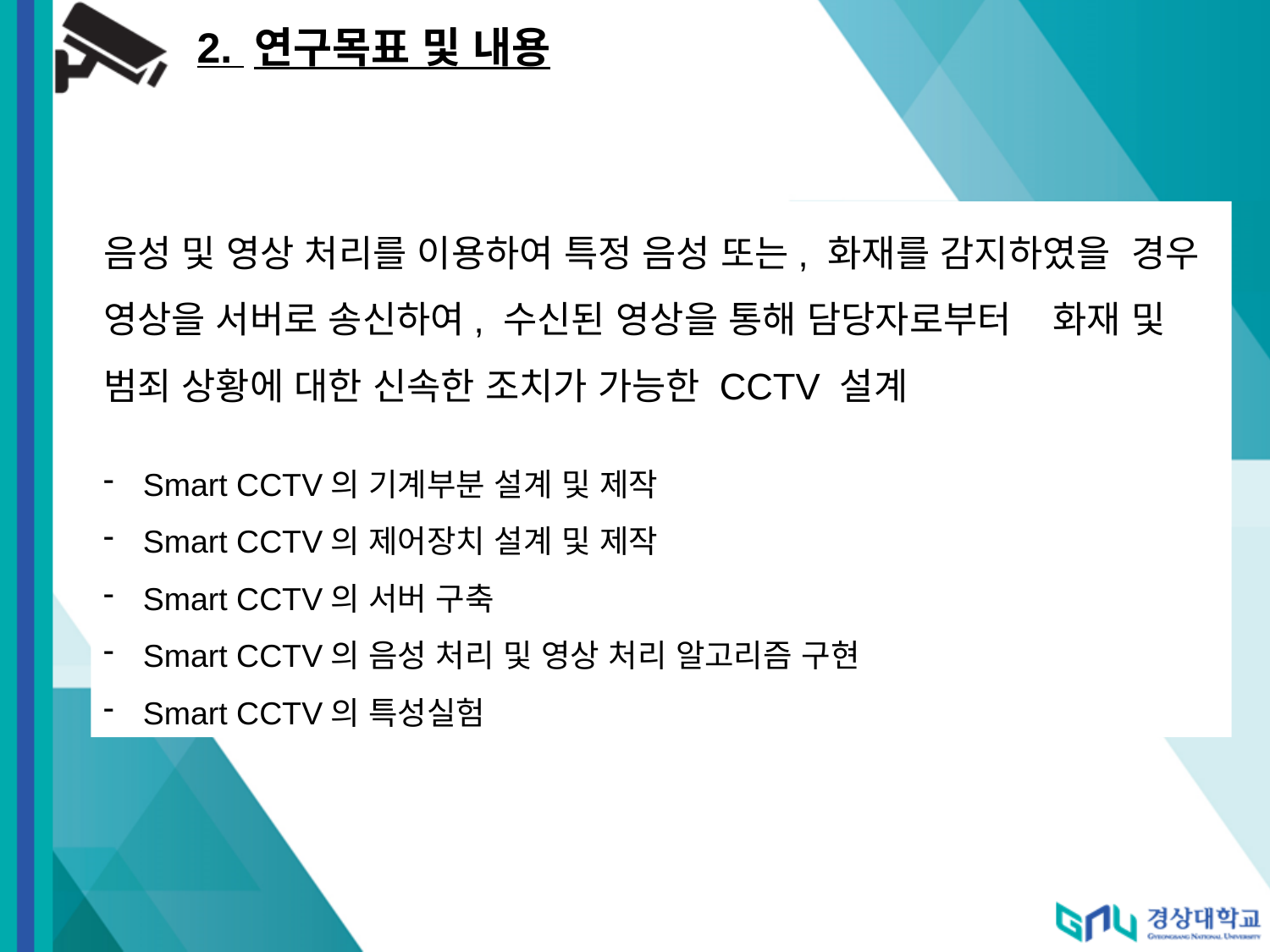

2. 연구목표 및 내용
음성 및 영상 처리를 이용하여 특정 음성 또는, 화재를 감지하였을  경우 영상을 서버로 송신하여, 수신된 영상을 통해 담당자로부터    화재 및 범죄 상황에 대한 신속한 조치가 가능한 CCTV 설계

Smart CCTV의 기계부분 설계 및 제작
Smart CCTV의 제어장치 설계 및 제작
Smart CCTV의 서버 구축
Smart CCTV의 음성 처리 및 영상 처리 알고리즘 구현
Smart CCTV의 특성실험